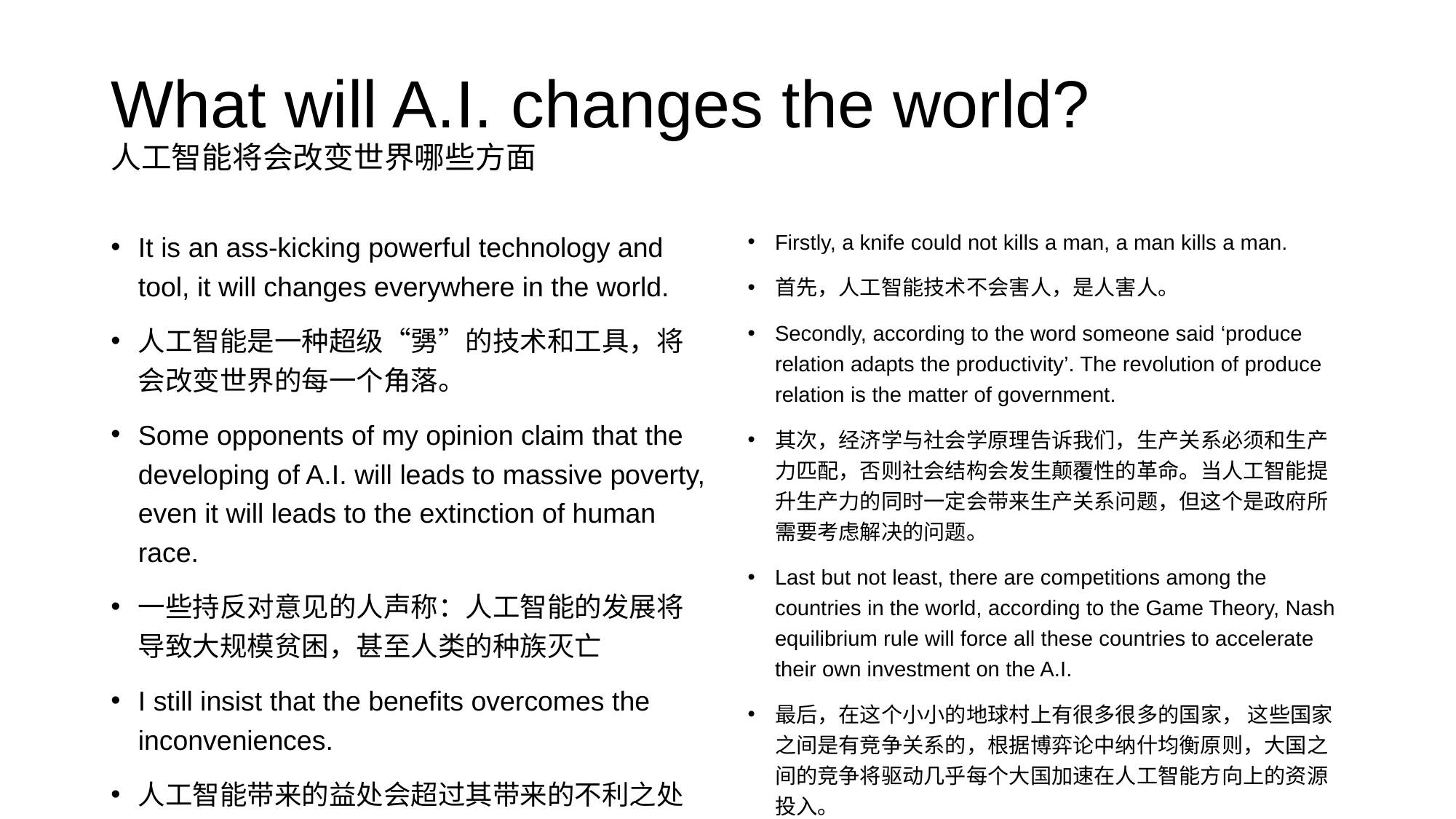

# What will A.I. changes the world? 人工智能将会改变世界哪些方面
It is an ass-kicking powerful technology and tool, it will changes everywhere in the world.
人工智能是一种超级“勥”的技术和工具，将会改变世界的每一个角落。
Some opponents of my opinion claim that the developing of A.I. will leads to massive poverty, even it will leads to the extinction of human race.
一些持反对意见的人声称：人工智能的发展将导致大规模贫困，甚至人类的种族灭亡
I still insist that the benefits overcomes the inconveniences.
人工智能带来的益处会超过其带来的不利之处
Firstly, a knife could not kills a man, a man kills a man.
首先，人工智能技术不会害人，是人害人。
Secondly, according to the word someone said ‘produce relation adapts the productivity’. The revolution of produce relation is the matter of government.
其次，经济学与社会学原理告诉我们，生产关系必须和生产力匹配，否则社会结构会发生颠覆性的革命。当人工智能提升生产力的同时一定会带来生产关系问题，但这个是政府所需要考虑解决的问题。
Last but not least, there are competitions among the countries in the world, according to the Game Theory, Nash equilibrium rule will force all these countries to accelerate their own investment on the A.I.
最后，在这个小小的地球村上有很多很多的国家， 这些国家之间是有竞争关系的，根据博弈论中纳什均衡原则，大国之间的竞争将驱动几乎每个大国加速在人工智能方向上的资源投入。